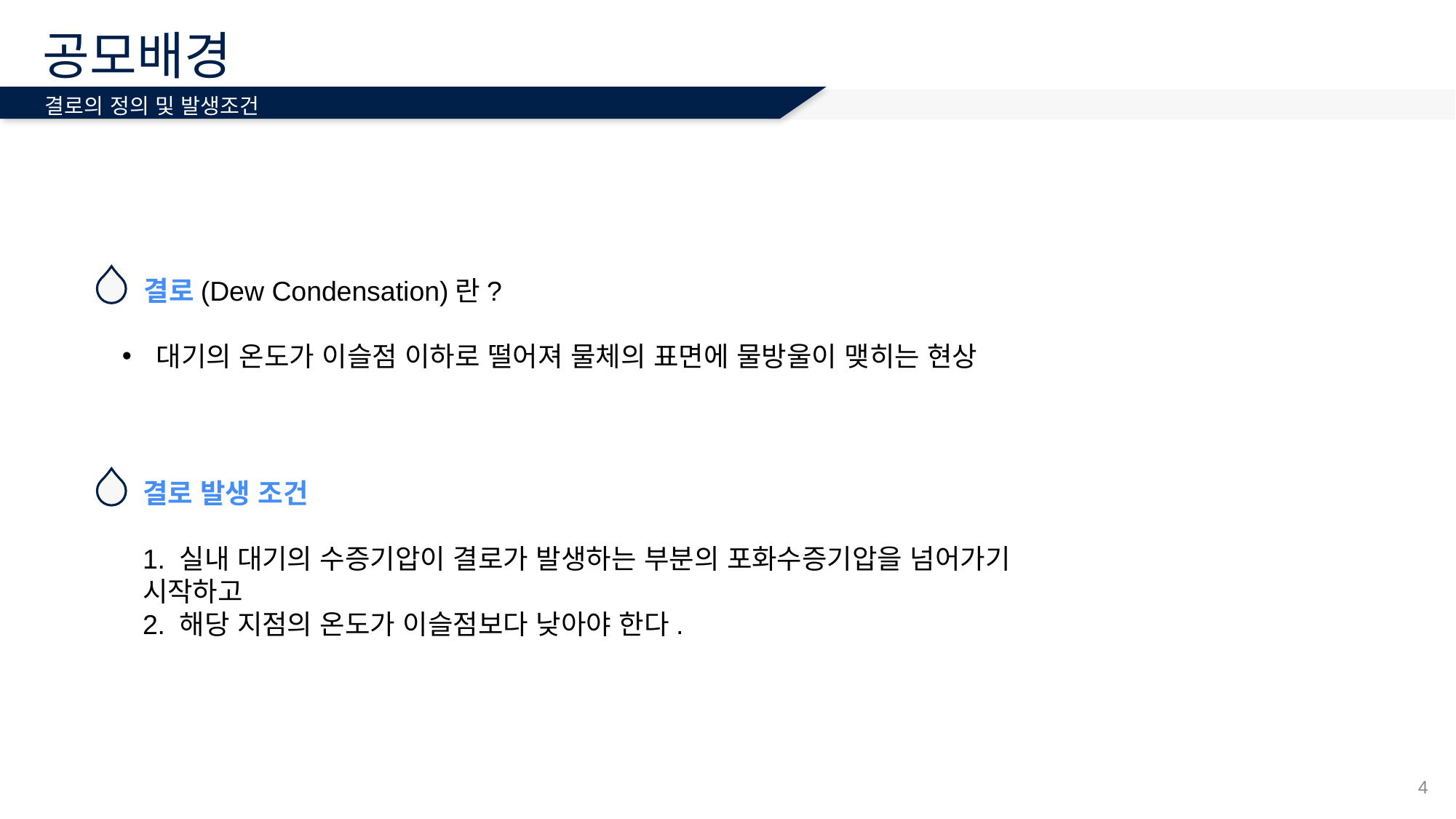

# 공모배경
결로의 정의 및 발생조건
  결로(Dew Condensation)란?

대기의 온도가 이슬점 이하로 떨어져 물체의 표면에 물방울이 맺히는 현상

결로 발생 조건

1. 실내 대기의 수증기압이 결로가 발생하는 부분의 포화수증기압을 넘어가기 시작하고
2. 해당 지점의 온도가 이슬점보다 낮아야 한다.

4